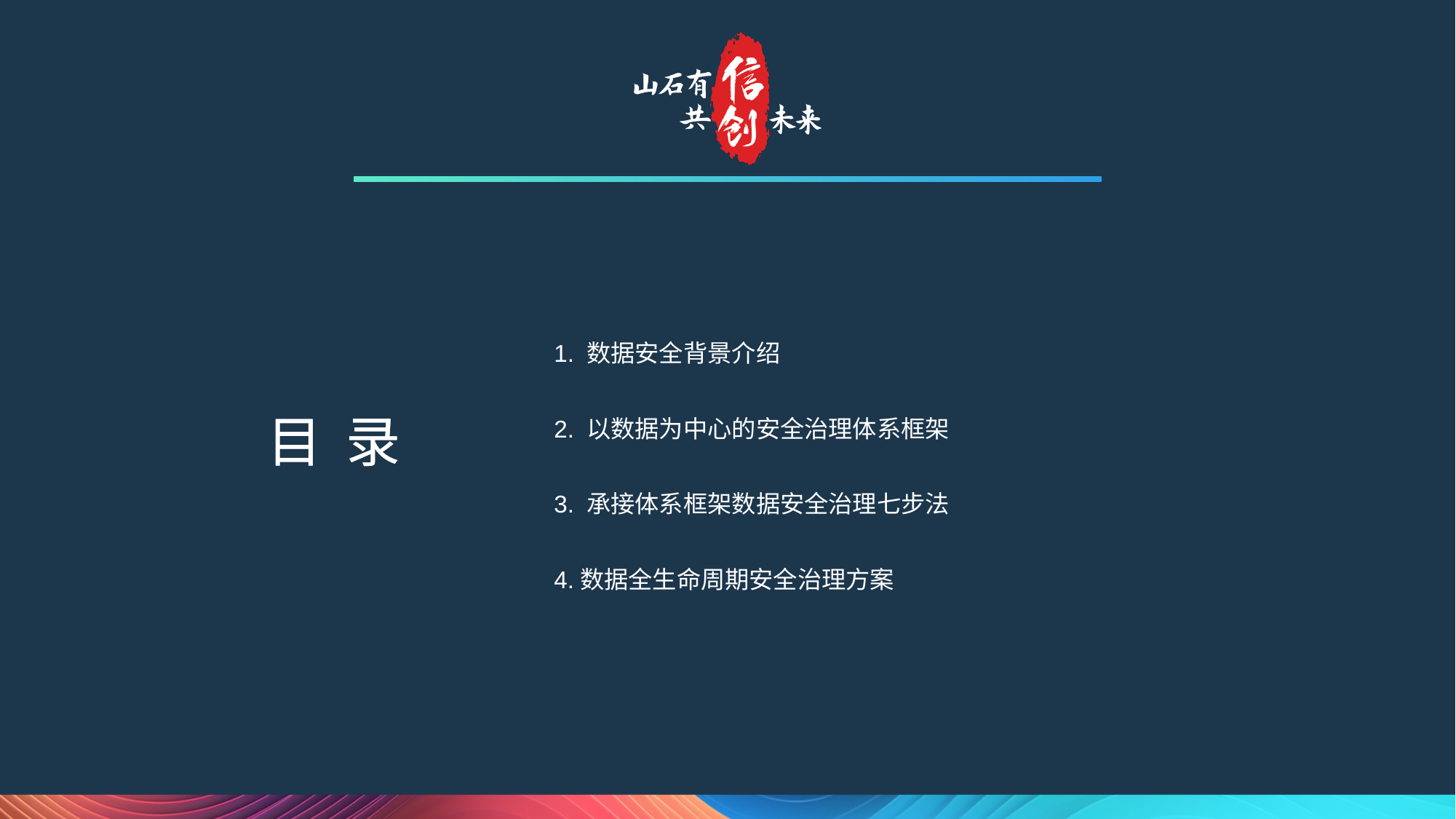

1. 数据安全背景介绍
2. 以数据为中心的安全治理体系框架
3. 承接体系框架数据安全治理七步法
4.数据全生命周期安全治理方案
目  录